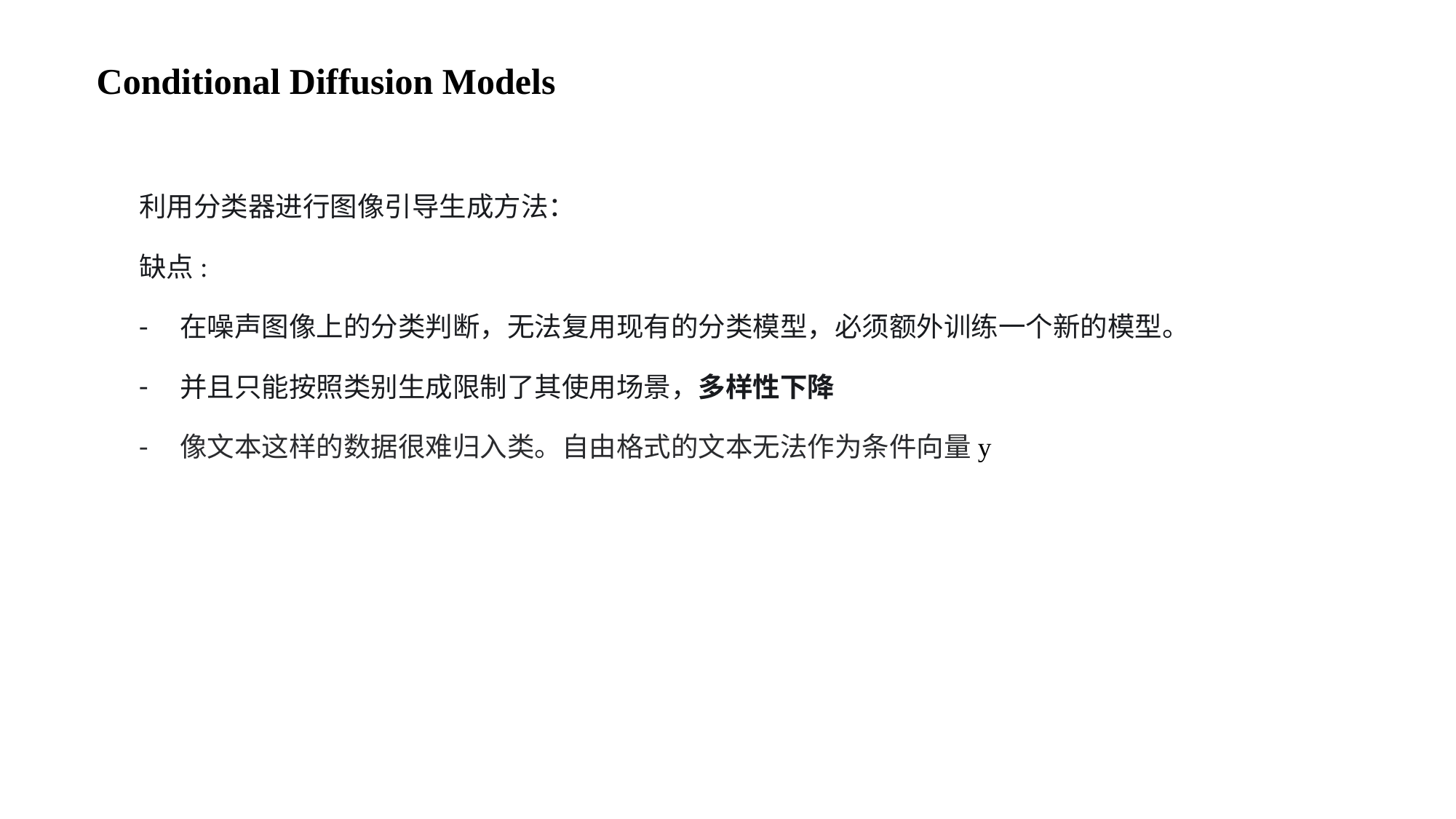

Conditional Diffusion Models

利用分类器进行图像引导生成方法：
缺点:
在噪声图像上的分类判断，无法复用现有的分类模型，必须额外训练一个新的模型。
并且只能按照类别生成限制了其使用场景，多样性下降
像文本这样的数据很难归入类。自由格式的文本无法作为条件向量y